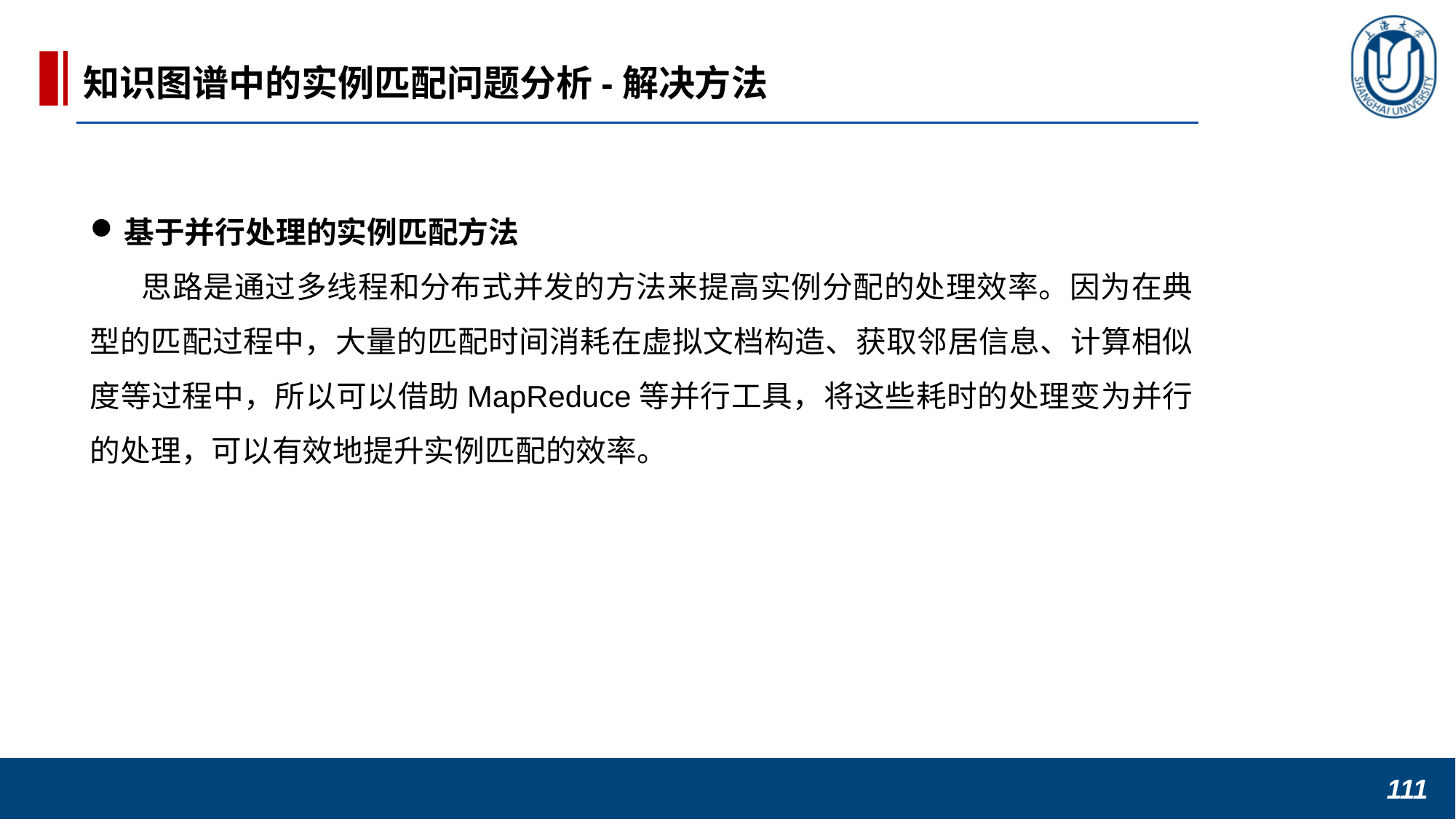

知识图谱中的实例匹配问题分析-解决方法
基于并行处理的实例匹配方法
      思路是通过多线程和分布式并发的方法来提高实例分配的处理效率。因为在典型的匹配过程中，大量的匹配时间消耗在虚拟文档构造、获取邻居信息、计算相似度等过程中，所以可以借助MapReduce等并行工具，将这些耗时的处理变为并行的处理，可以有效地提升实例匹配的效率。

111